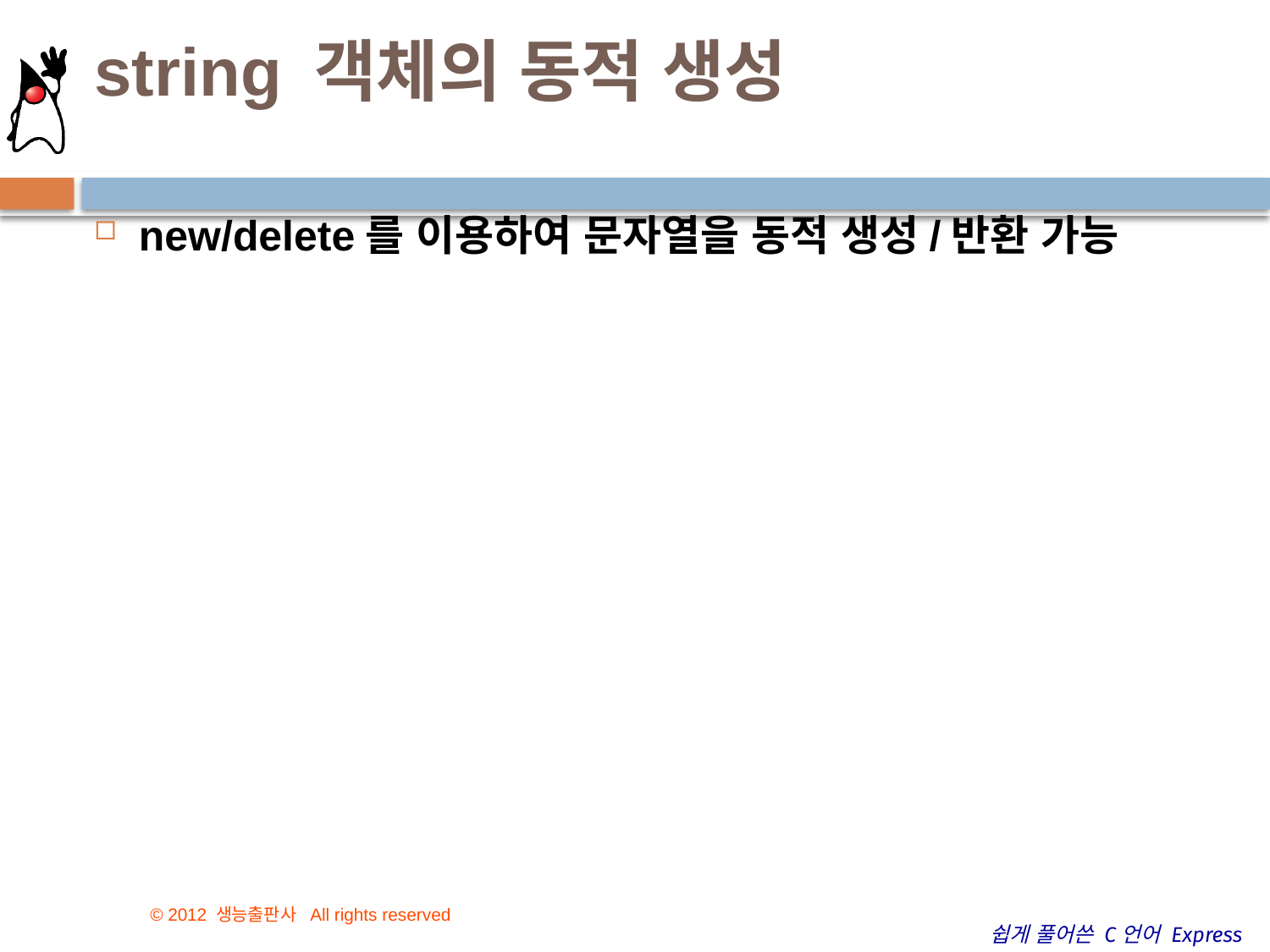

# string 객체의 동적 생성
43
new/delete를 이용하여 문자열을 동적 생성/반환 가능